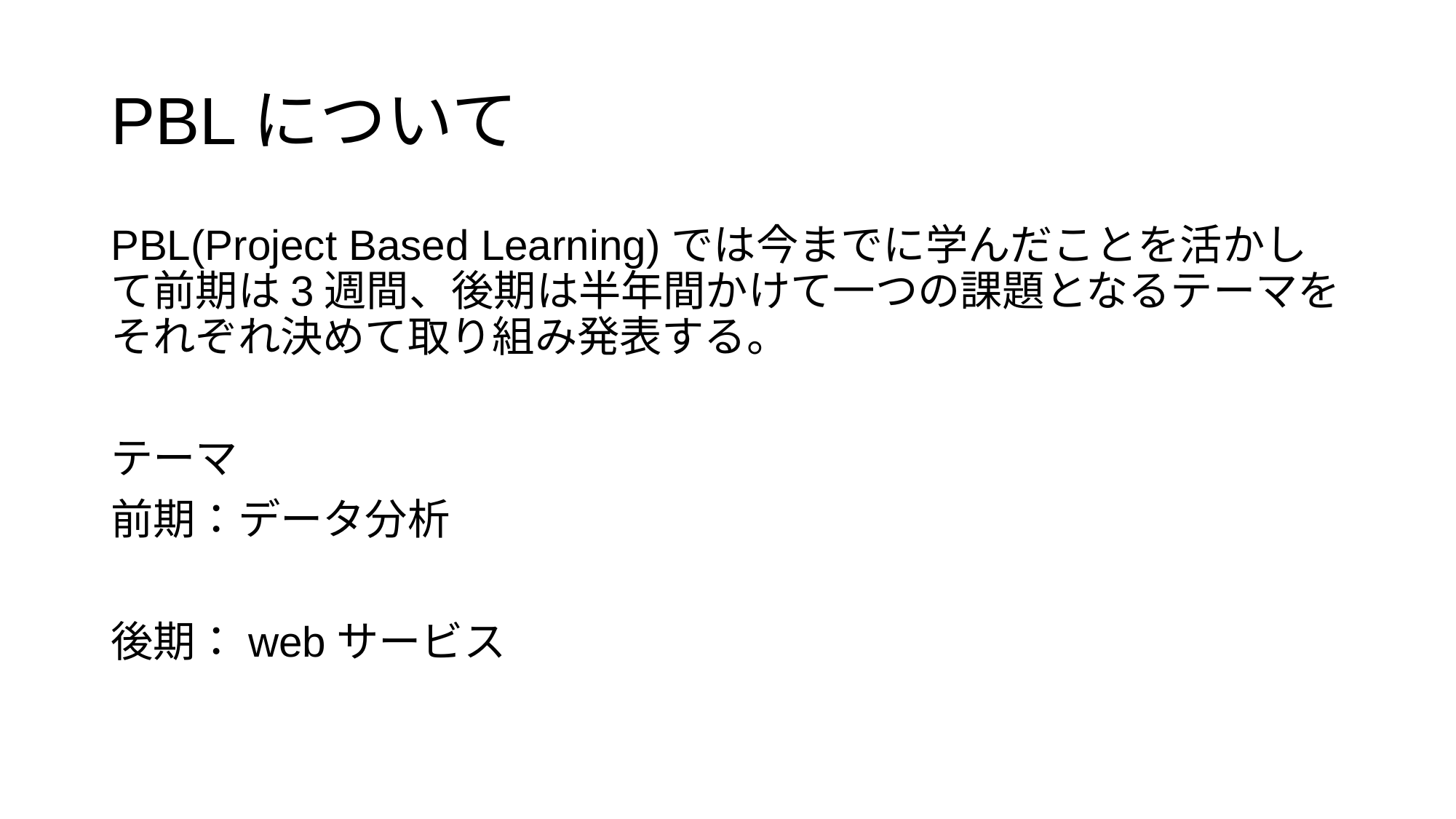

# PBLについて
PBL(Project Based Learning)では今までに学んだことを活かして前期は3週間、後期は半年間かけて一つの課題となるテーマをそれぞれ決めて取り組み発表する。

テーマ
前期：データ分析

後期：webサービス